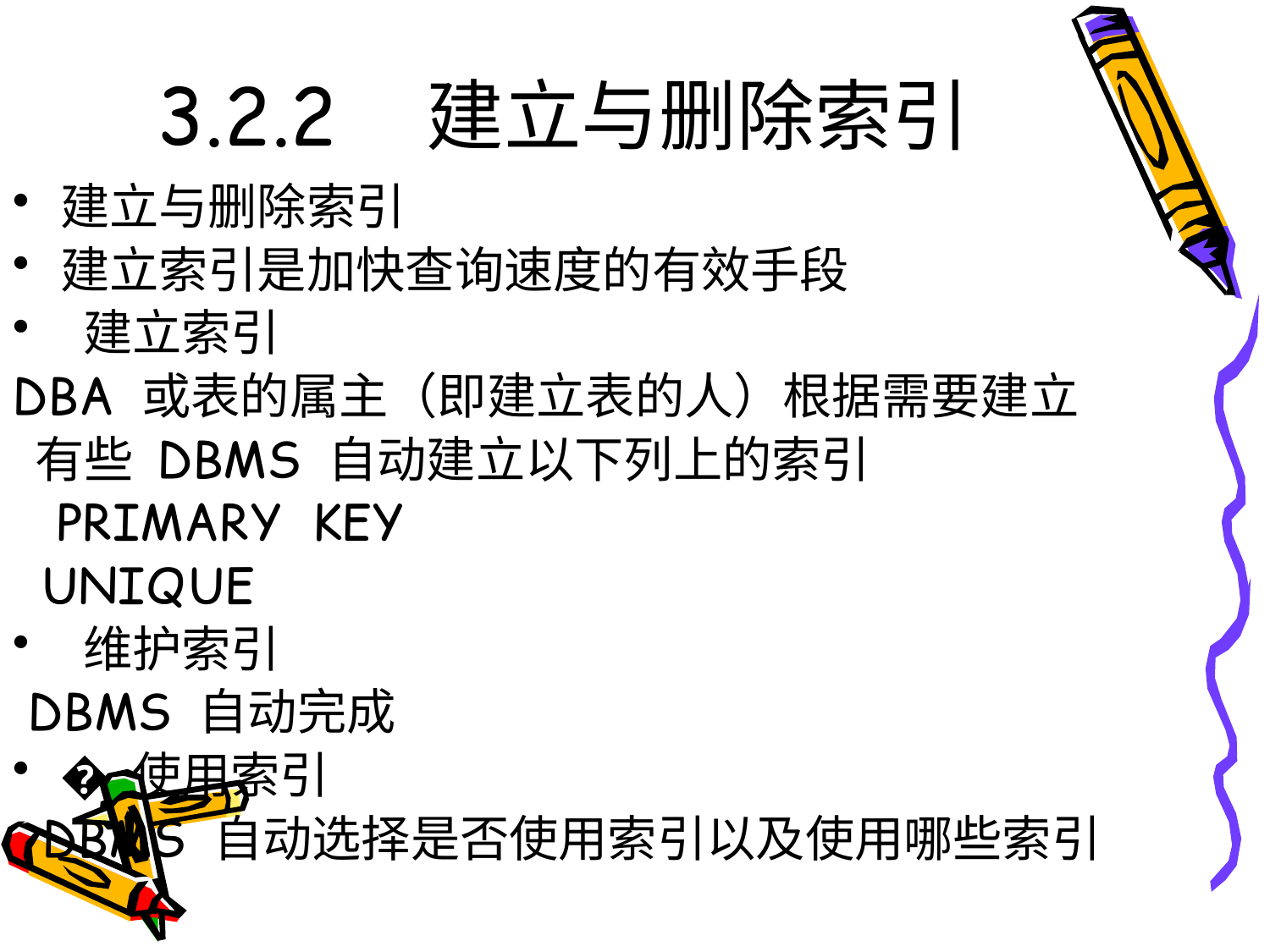

# 3.2.2   建立与删除索引
建立与删除索引
建立索引是加快查询速度的有效手段
 建立索引
DBA 或表的属主（即建立表的人）根据需要建立
 有些 DBMS 自动建立以下列上的索引
   PRIMARY  KEY
  UNIQUE
 维护索引
 DBMS 自动完成
� 使用索引
  DBMS 自动选择是否使用索引以及使用哪些索引